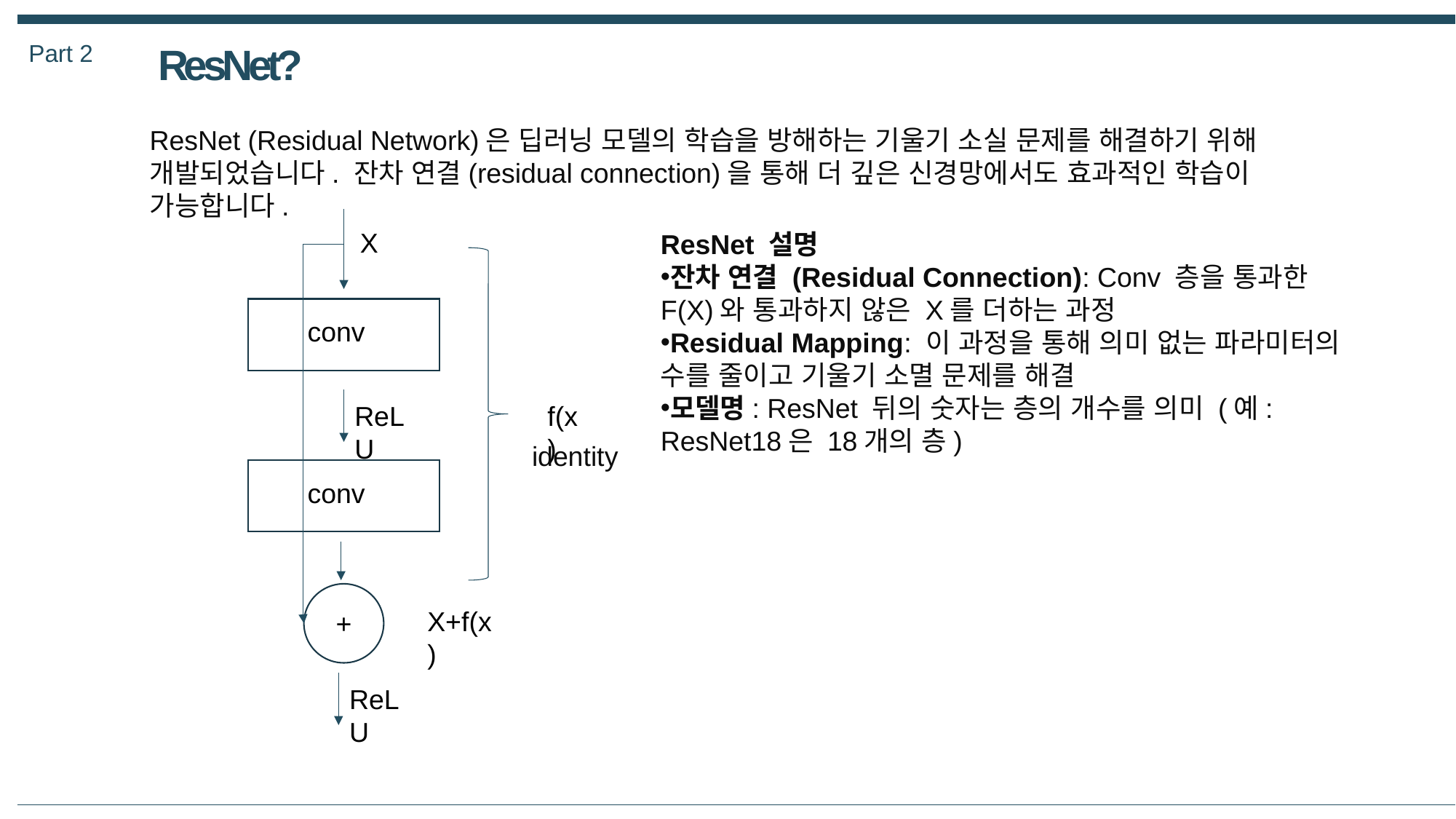

Part 2
ResNet?
ResNet (Residual Network)은 딥러닝 모델의 학습을 방해하는 기울기 소실 문제를 해결하기 위해 개발되었습니다. 잔차 연결(residual connection)을 통해 더 깊은 신경망에서도 효과적인 학습이 가능합니다.

conv
ReLU
f(x)

conv

+
X+f(x)
ReLU
X
ResNet 설명
잔차 연결 (Residual Connection): Conv 층을 통과한 F(X)와 통과하지 않은 X를 더하는 과정
Residual Mapping: 이 과정을 통해 의미 없는 파라미터의 수를 줄이고 기울기 소멸 문제를 해결
모델명: ResNet 뒤의 숫자는 층의 개수를 의미 (예: ResNet18은 18개의 층)
identity